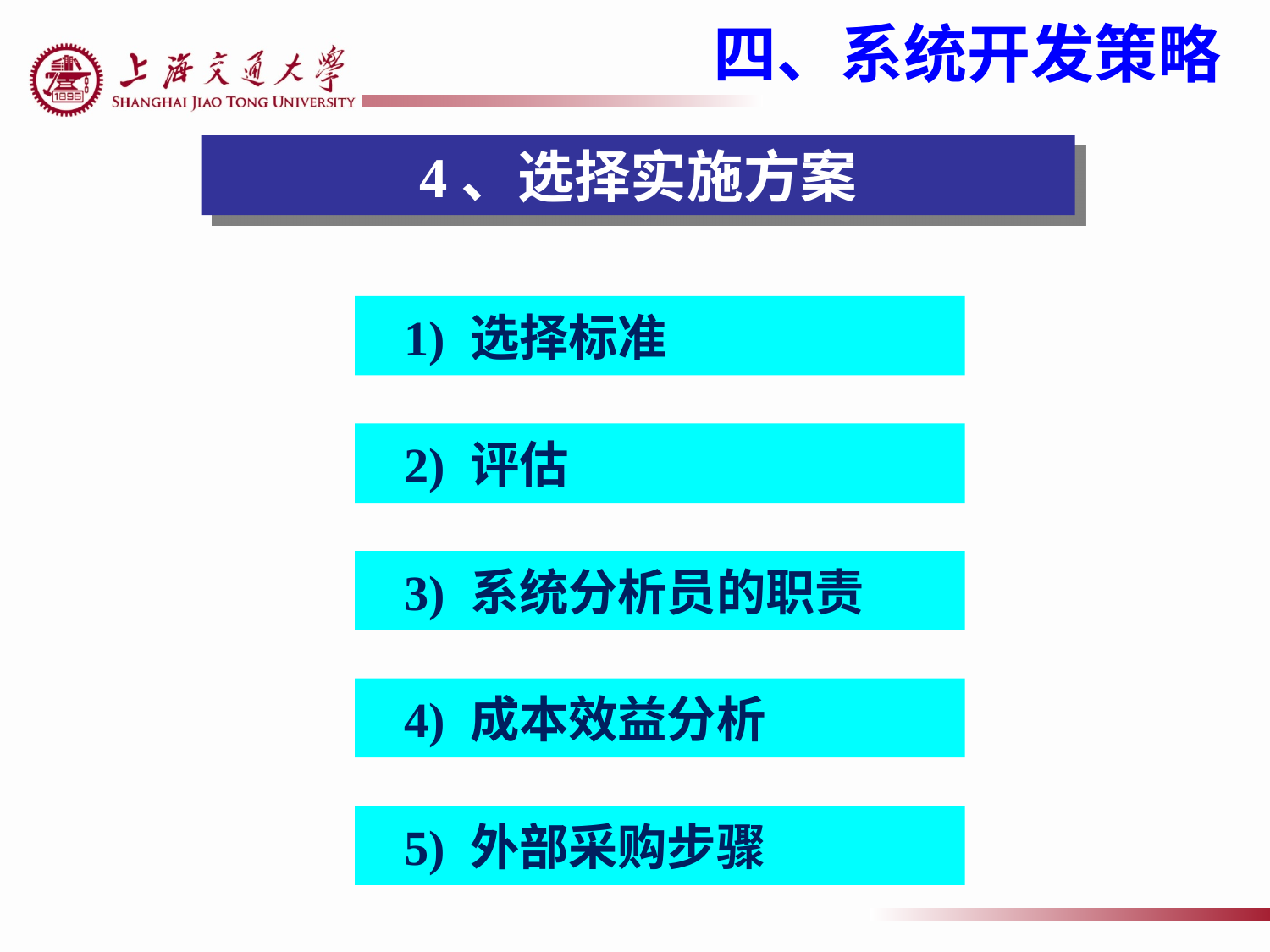

四、系统开发策略
4、选择实施方案
  1) 选择标准
  2) 评估
  3) 系统分析员的职责
  4) 成本效益分析
  5) 外部采购步骤